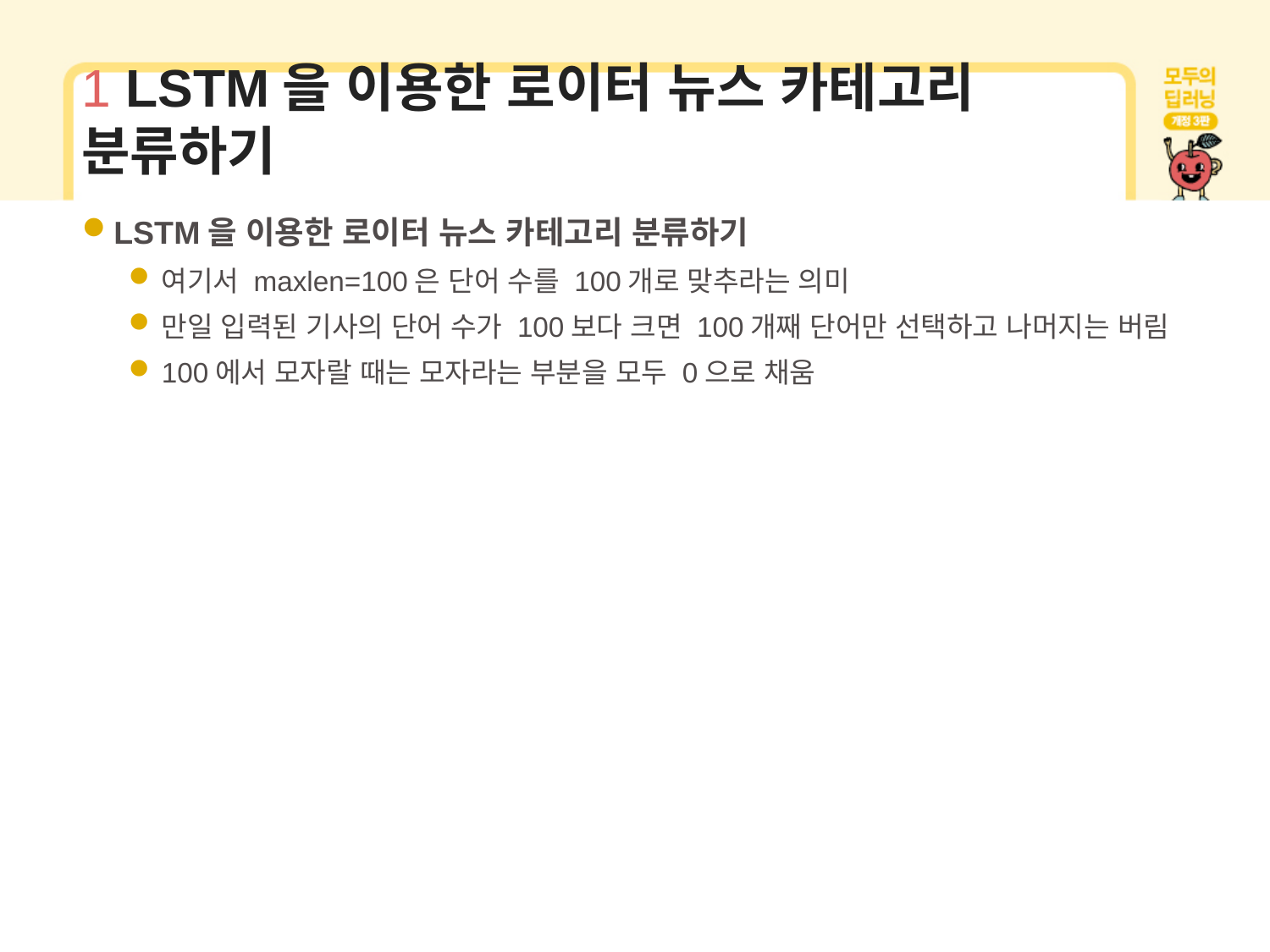

# 1 LSTM을 이용한 로이터 뉴스 카테고리 분류하기
LSTM을 이용한 로이터 뉴스 카테고리 분류하기
여기서 maxlen=100은 단어 수를 100개로 맞추라는 의미
만일 입력된 기사의 단어 수가 100보다 크면 100개째 단어만 선택하고 나머지는 버림
100에서 모자랄 때는 모자라는 부분을 모두 0으로 채움